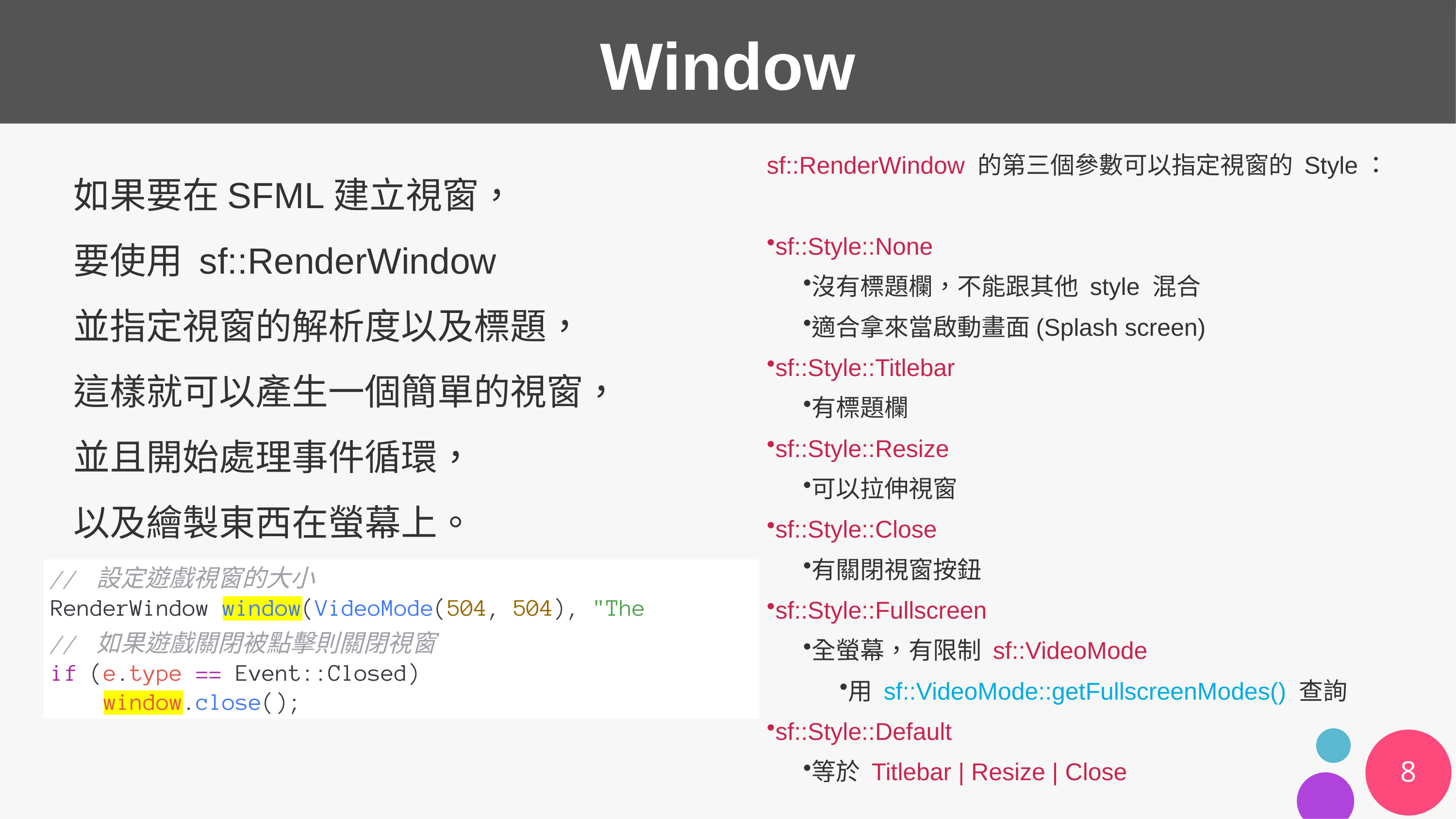

# Window
sf::RenderWindow 的第三個參數可以指定視窗的 Style：

sf::Style::None
沒有標題欄，不能跟其他 style 混合
適合拿來當啟動畫面(Splash screen)
sf::Style::Titlebar
有標題欄
sf::Style::Resize
可以拉伸視窗
sf::Style::Close
有關閉視窗按鈕
sf::Style::Fullscreen
全螢幕，有限制 sf::VideoMode
用 sf::VideoMode::getFullscreenModes() 查詢
sf::Style::Default
等於 Titlebar | Resize | Close
如果要在SFML建立視窗，
要使用 sf::RenderWindow
並指定視窗的解析度以及標題，
這樣就可以產生一個簡單的視窗，
並且開始處理事件循環，
以及繪製東西在螢幕上。
// 設定遊戲視窗的大小
RenderWindow window(VideoMode(504, 504), "The Chess!");
// 如果遊戲關閉被點擊則關閉視窗
if (e.type == Event::Closed)
    window.close();
8